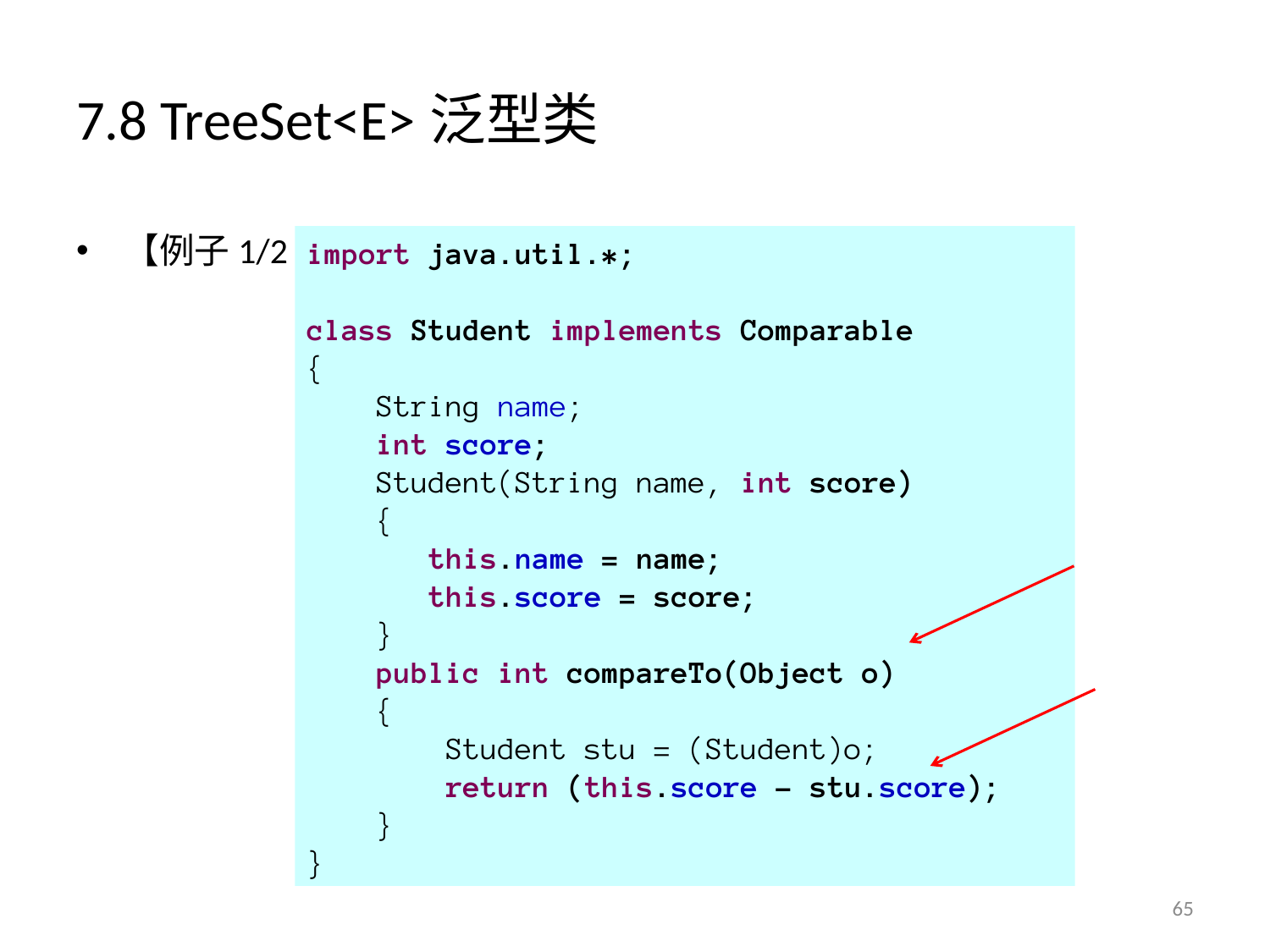

# 7.8 TreeSet<E>泛型类
【例子1/2】
import java.util.*;

class Student implements Comparable
{
    String name;
    int score;
    Student(String name, int score)
    {
       this.name = name;
       this.score = score;
    }
    public int compareTo(Object o)
    {
        Student stu = (Student)o;
        return (this.score - stu.score);
    }
}
65